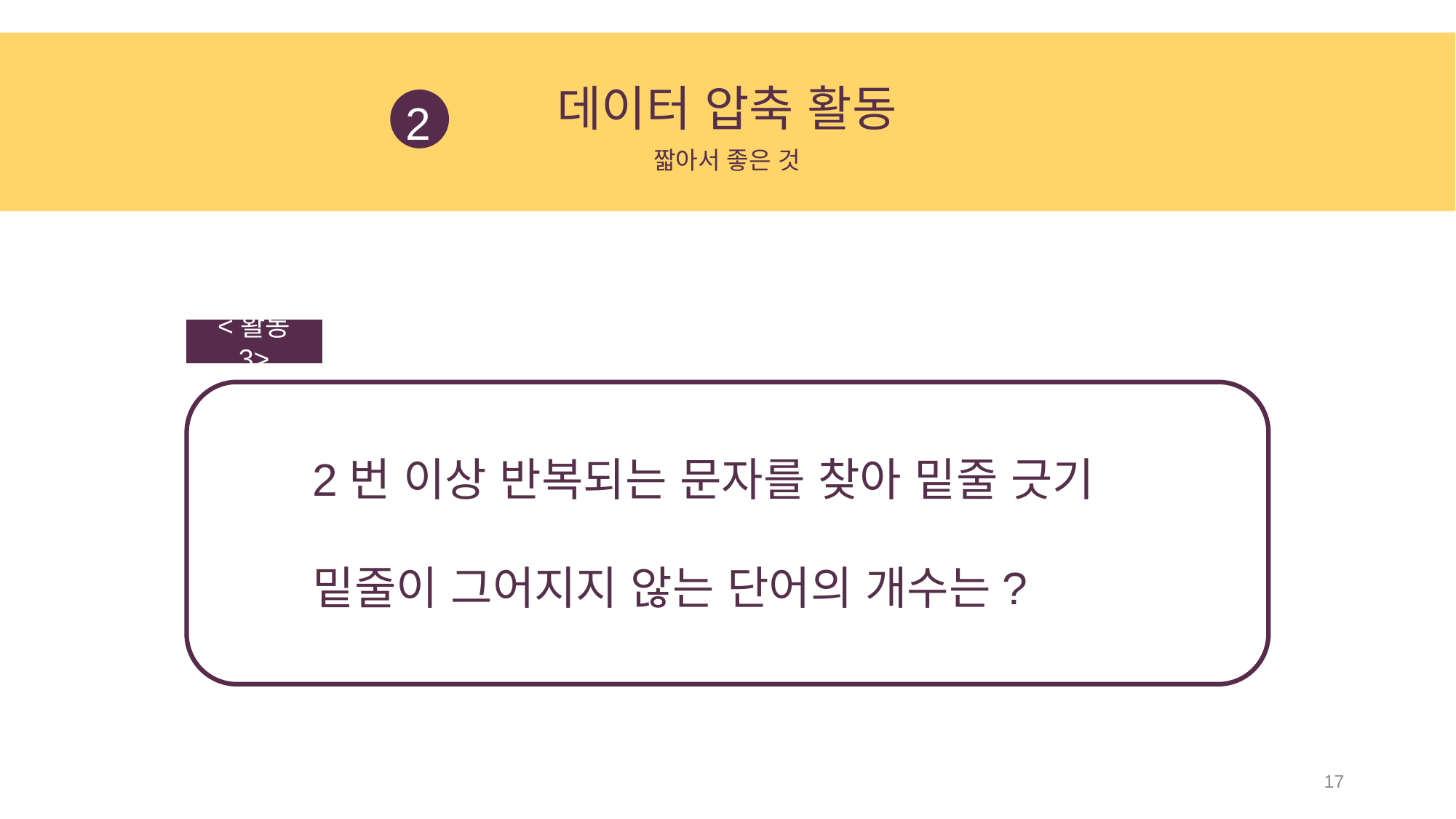

데이터 압축 활동

2
짧아서 좋은 것
<활동 3>

2번 이상 반복되는 문자를 찾아 밑줄 긋기

밑줄이 그어지지 않는 단어의 개수는?
17